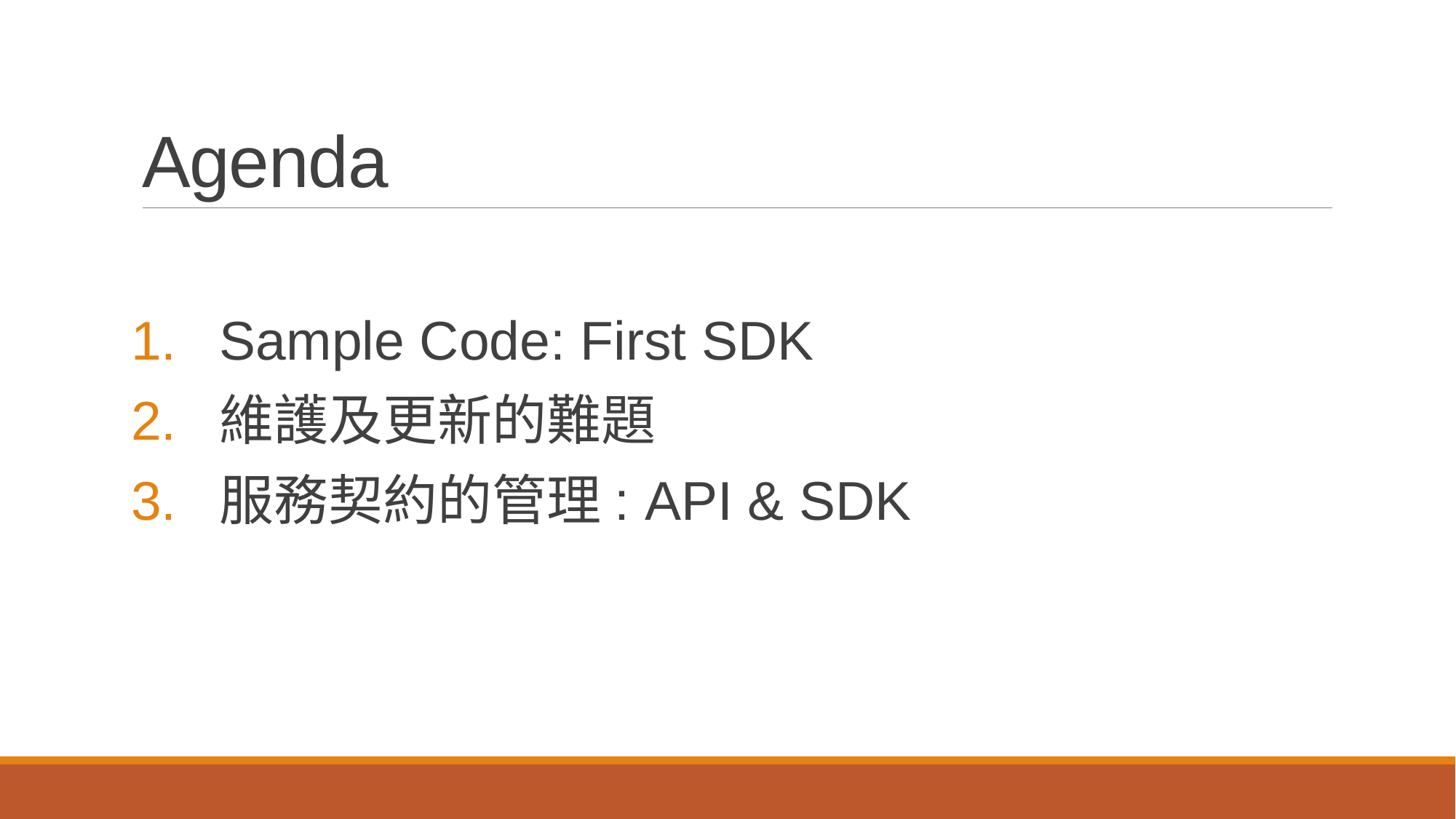

# Agenda

Sample Code: First SDK
維護及更新的難題
服務契約的管理: API & SDK